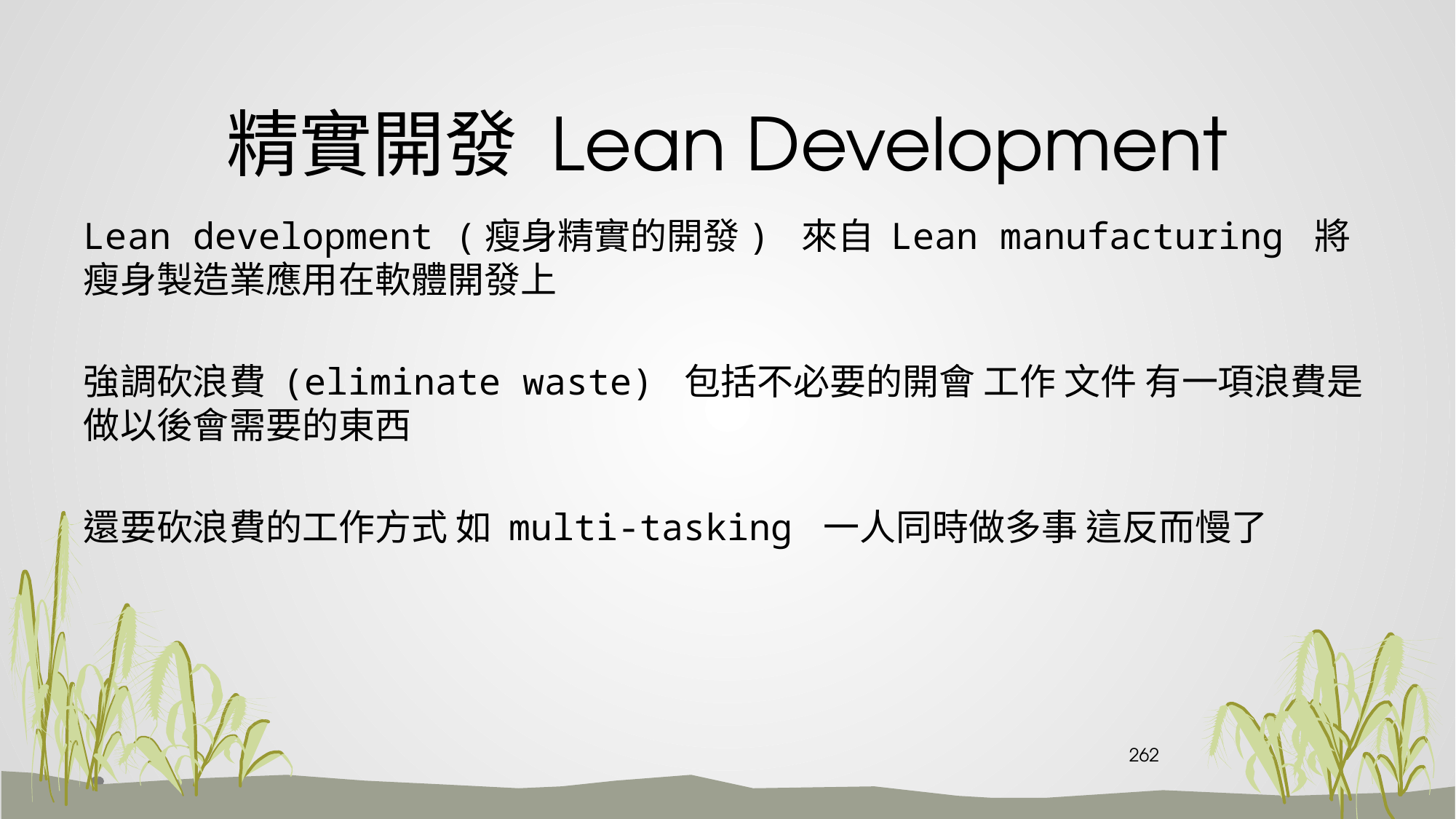

# 精實開發 Lean Development
Lean development (瘦身精實的開發) 來自 Lean manufacturing 將瘦身製造業應用在軟體開發上

強調砍浪費 (eliminate waste) 包括不必要的開會 工作 文件 有一項浪費是 做以後會需要的東西

還要砍浪費的工作方式 如 multi-tasking 一人同時做多事 這反而慢了

262